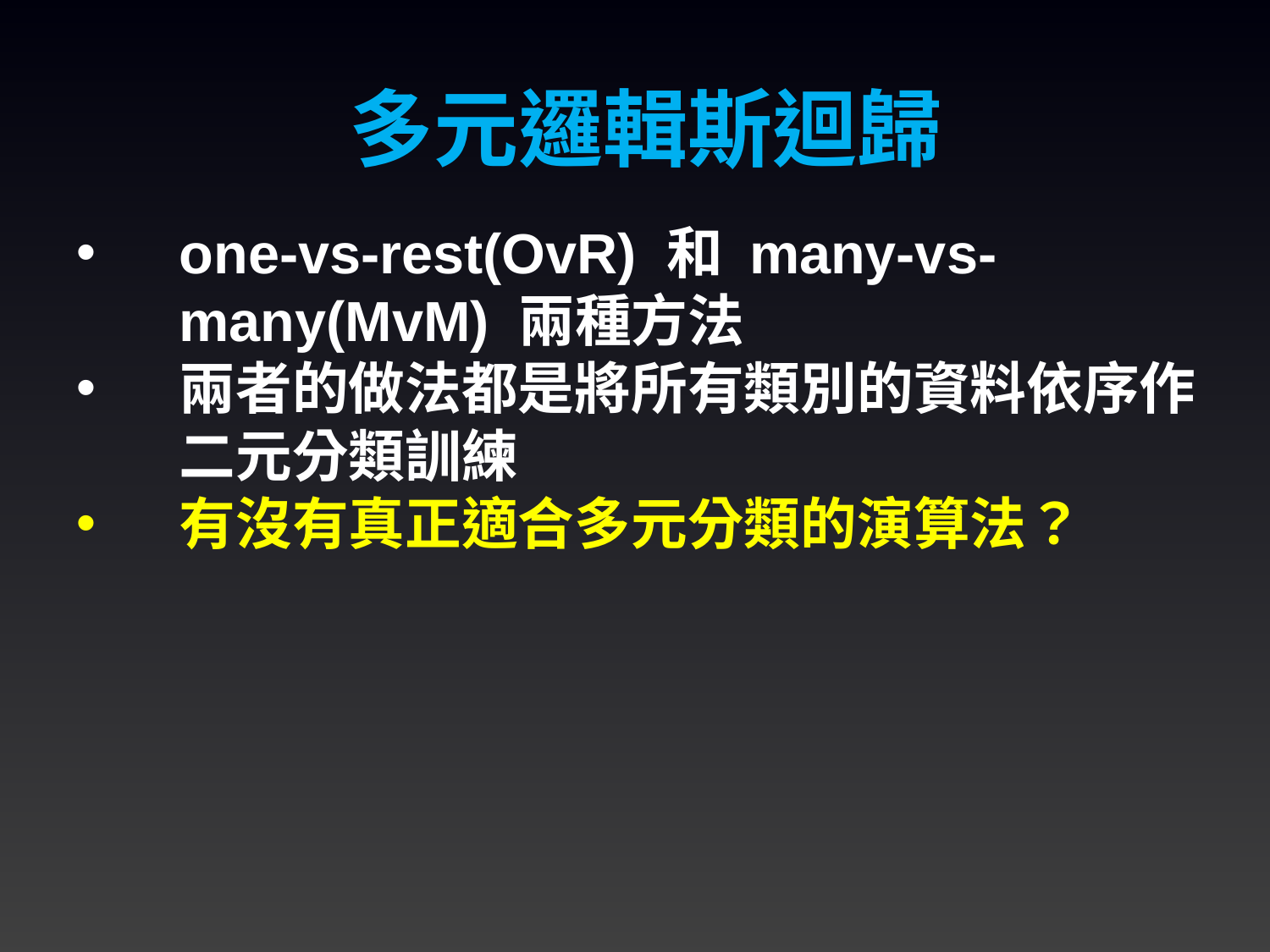

多元邏輯斯迴歸
one-vs-rest(OvR) 和 many-vs-many(MvM) 兩種方法
兩者的做法都是將所有類別的資料依序作二元分類訓練
有沒有真正適合多元分類的演算法？